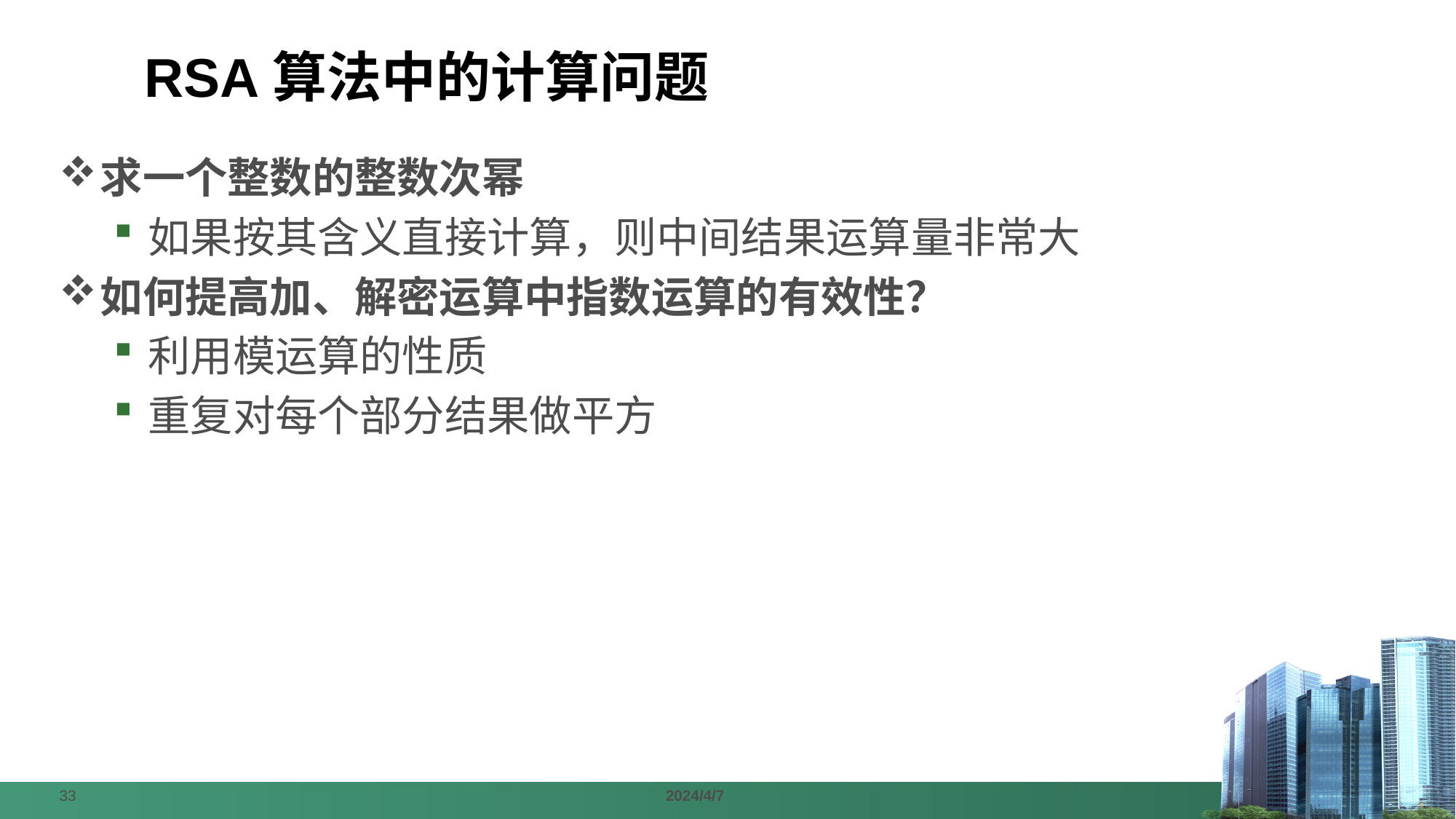

# RSA算法中的计算问题
求一个整数的整数次幂
如果按其含义直接计算，则中间结果运算量非常大
如何提高加、解密运算中指数运算的有效性？
利用模运算的性质
重复对每个部分结果做平方
33
2024/4/7